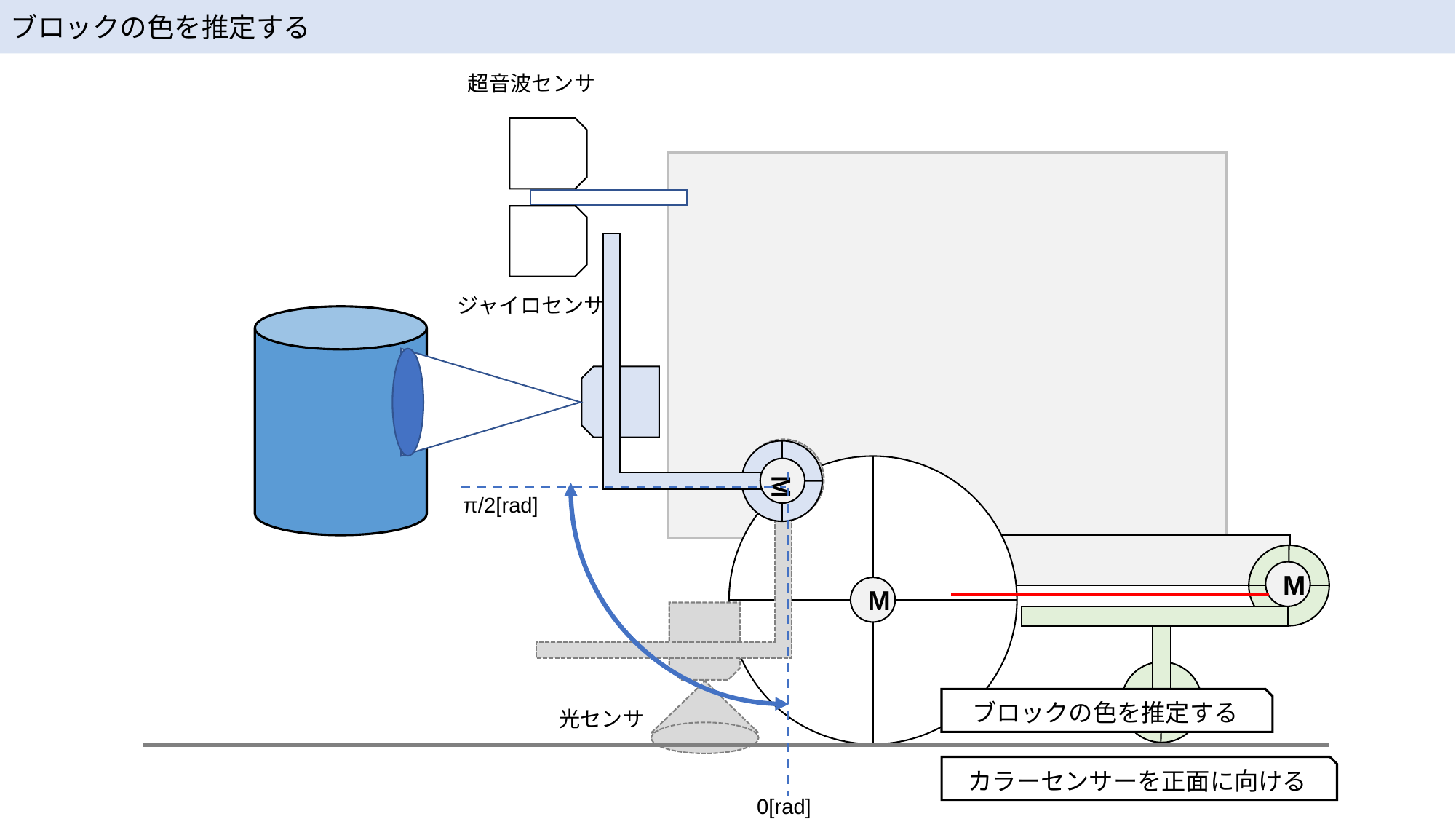

ブロックの色を推定する
超音波センサ

ジャイロセンサ

M

光センサ

M

π/2[rad]

M
M
ブロックの色を推定する
カラーセンサーを正面に向ける
0[rad]